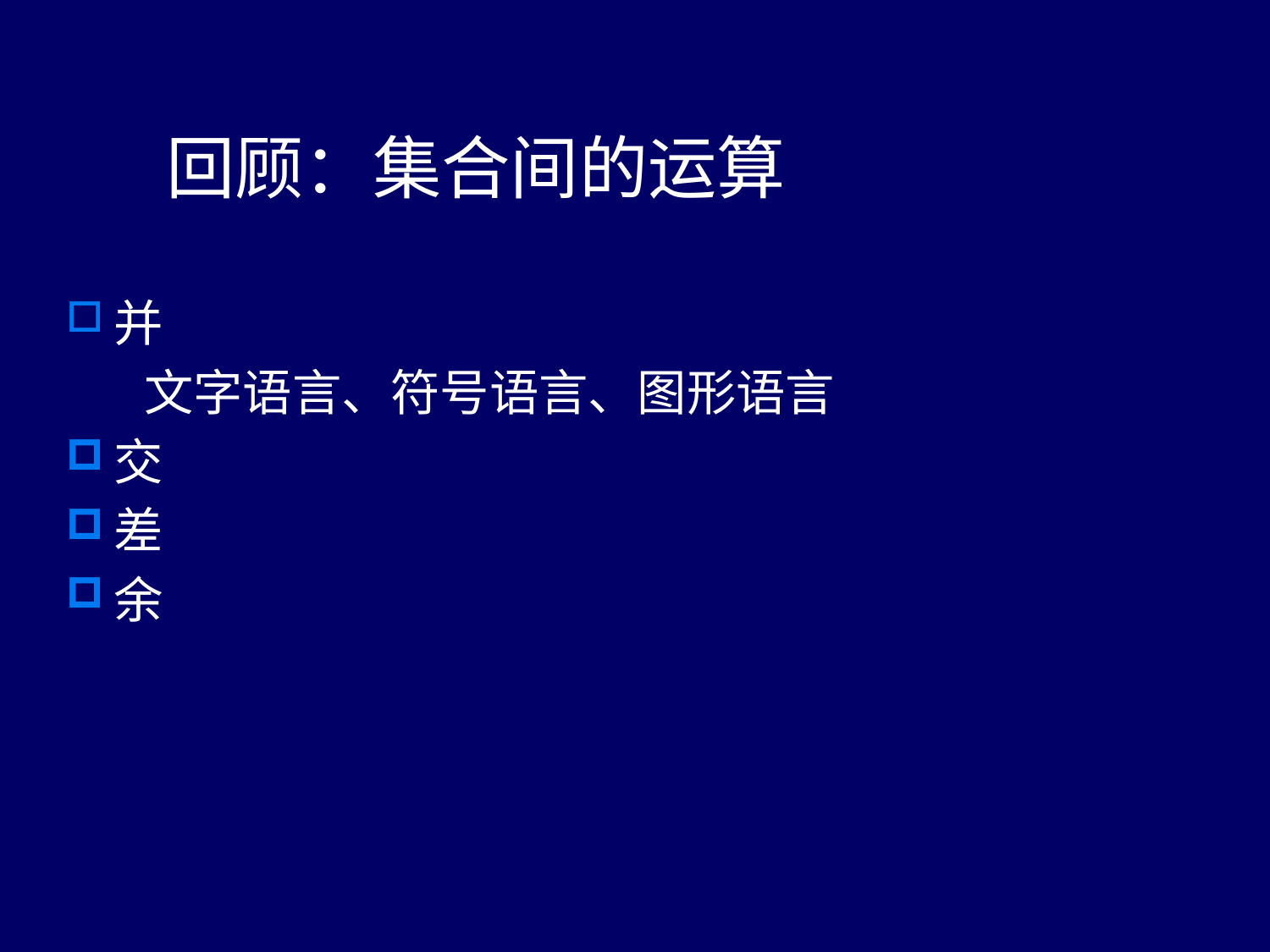

# 回顾：集合间的运算
并
      文字语言、符号语言、图形语言
交
差
余